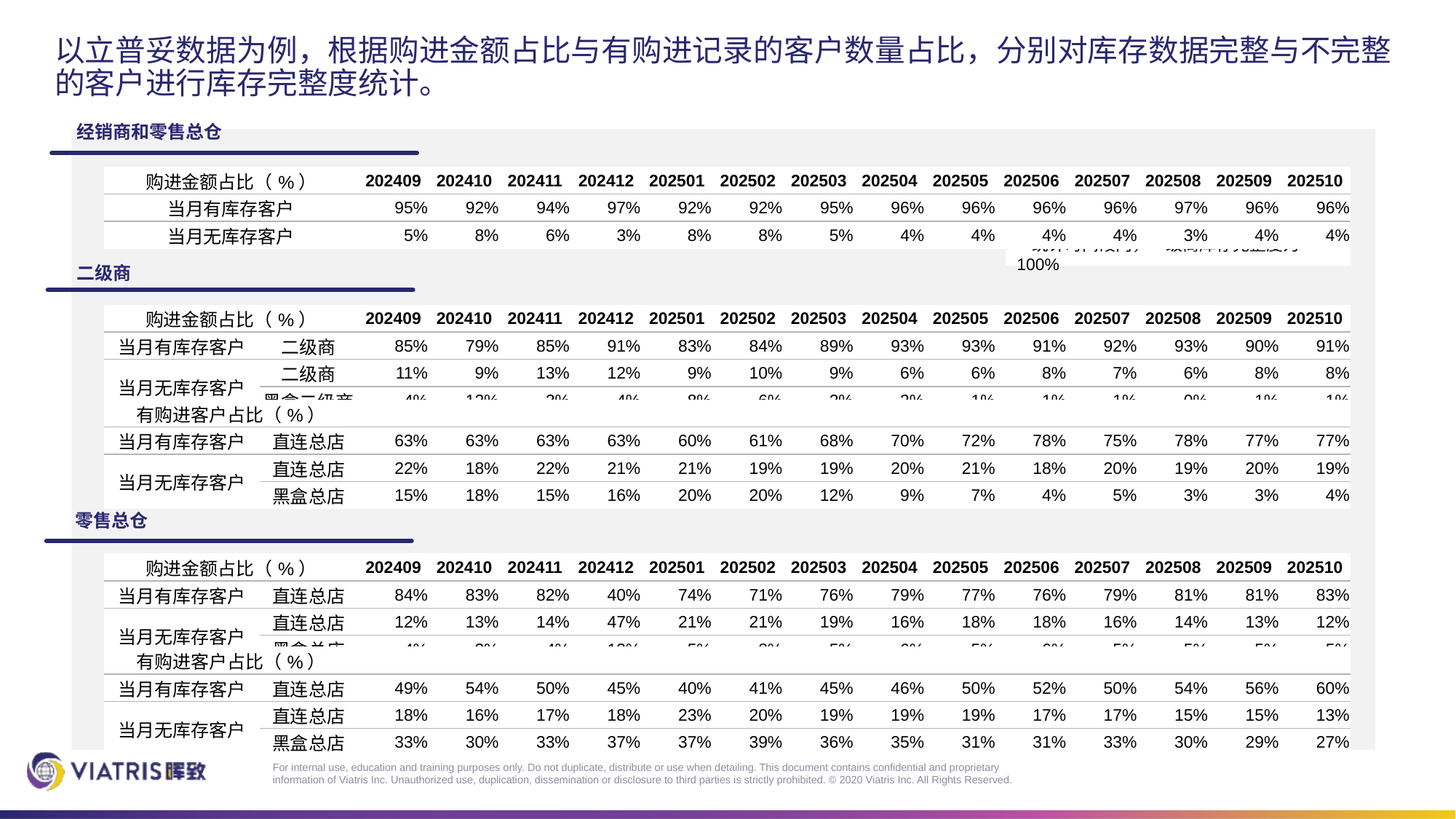

# 以立普妥数据为例，根据购进金额占比与有购进记录的客户数量占比，分别对库存数据完整与不完整的客户进行库存完整度统计。
经销商和零售总仓

| 购进金额占比（%） | 202409 | 202410 | 202411 | 202412 | 202501 | 202502 | 202503 | 202504 | 202505 | 202506 | 202507 | 202508 | 202509 | 202510 |
| --- | --- | --- | --- | --- | --- | --- | --- | --- | --- | --- | --- | --- | --- | --- |
| 当月有库存客户 | 95% | 92% | 94% | 97% | 92% | 92% | 95% | 96% | 96% | 96% | 96% | 97% | 96% | 96% |
| 当月无库存客户 | 5% | 8% | 6% | 3% | 8% | 8% | 5% | 4% | 4% | 4% | 4% | 3% | 4% | 4% |
* 统计时间段内，一级商库存完整度为100%
二级商
| 购进金额占比（%） |  | 202409 | 202410 | 202411 | 202412 | 202501 | 202502 | 202503 | 202504 | 202505 | 202506 | 202507 | 202508 | 202509 | 202510 |
| --- | --- | --- | --- | --- | --- | --- | --- | --- | --- | --- | --- | --- | --- | --- | --- |
| 当月有库存客户 | 二级商 | 85% | 79% | 85% | 91% | 83% | 84% | 89% | 93% | 93% | 91% | 92% | 93% | 90% | 91% |
| 当月无库存客户 | 二级商 | 11% | 9% | 13% | 12% | 9% | 10% | 9% | 6% | 6% | 8% | 7% | 6% | 8% | 8% |
|  | 黑盒二级商 | 4% | 12% | 3% | -4% | 8% | 6% | 2% | 2% | 1% | 1% | 1% | 0% | 1% | 1% |
| 有购进客户占比（%） |  |  |  |  |  |  |  |  |  |  |  |  |  |  |  |
| --- | --- | --- | --- | --- | --- | --- | --- | --- | --- | --- | --- | --- | --- | --- | --- |
| 当月有库存客户 | 直连总店 | 63% | 63% | 63% | 63% | 60% | 61% | 68% | 70% | 72% | 78% | 75% | 78% | 77% | 77% |
| 当月无库存客户 | 直连总店 | 22% | 18% | 22% | 21% | 21% | 19% | 19% | 20% | 21% | 18% | 20% | 19% | 20% | 19% |
|  | 黑盒总店 | 15% | 18% | 15% | 16% | 20% | 20% | 12% | 9% | 7% | 4% | 5% | 3% | 3% | 4% |
零售总仓
| 购进金额占比（%） |  | 202409 | 202410 | 202411 | 202412 | 202501 | 202502 | 202503 | 202504 | 202505 | 202506 | 202507 | 202508 | 202509 | 202510 |
| --- | --- | --- | --- | --- | --- | --- | --- | --- | --- | --- | --- | --- | --- | --- | --- |
| 当月有库存客户 | 直连总店 | 84% | 83% | 82% | 40% | 74% | 71% | 76% | 79% | 77% | 76% | 79% | 81% | 81% | 83% |
| 当月无库存客户 | 直连总店 | 12% | 13% | 14% | 47% | 21% | 21% | 19% | 16% | 18% | 18% | 16% | 14% | 13% | 12% |
|  | 黑盒总店 | 4% | 3% | 4% | 13% | 5% | 8% | 5% | 6% | 5% | 6% | 5% | 5% | 5% | 5% |
| 有购进客户占比（%） |  |  |  |  |  |  |  |  |  |  |  |  |  |  |  |
| --- | --- | --- | --- | --- | --- | --- | --- | --- | --- | --- | --- | --- | --- | --- | --- |
| 当月有库存客户 | 直连总店 | 49% | 54% | 50% | 45% | 40% | 41% | 45% | 46% | 50% | 52% | 50% | 54% | 56% | 60% |
| 当月无库存客户 | 直连总店 | 18% | 16% | 17% | 18% | 23% | 20% | 19% | 19% | 19% | 17% | 17% | 15% | 15% | 13% |
|  | 黑盒总店 | 33% | 30% | 33% | 37% | 37% | 39% | 36% | 35% | 31% | 31% | 33% | 30% | 29% | 27% |